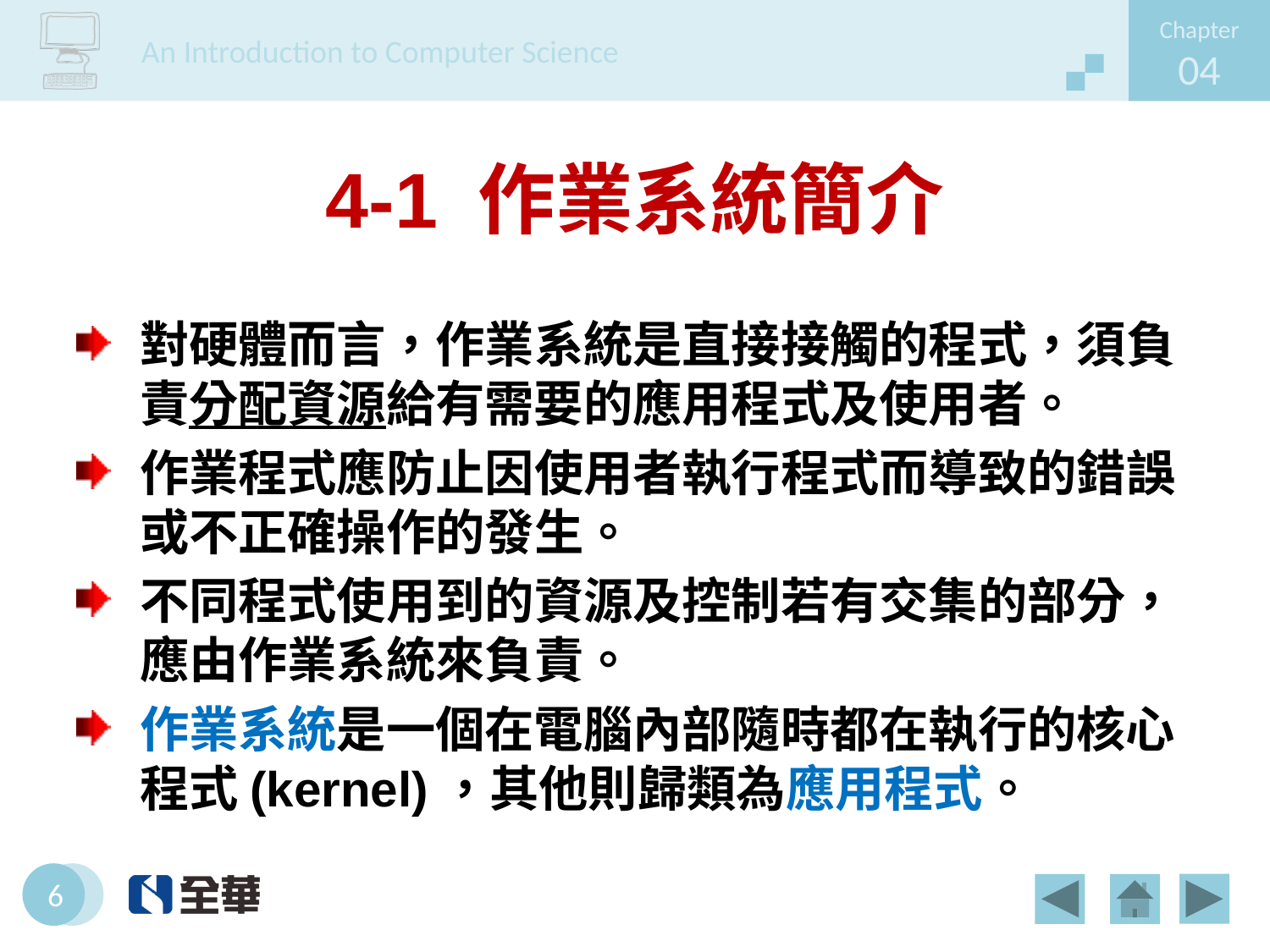

# 4-1 作業系統簡介
對硬體而言，作業系統是直接接觸的程式，須負責分配資源給有需要的應用程式及使用者。
作業程式應防止因使用者執行程式而導致的錯誤或不正確操作的發生。
不同程式使用到的資源及控制若有交集的部分，應由作業系統來負責。
作業系統是一個在電腦內部隨時都在執行的核心程式(kernel)，其他則歸類為應用程式。